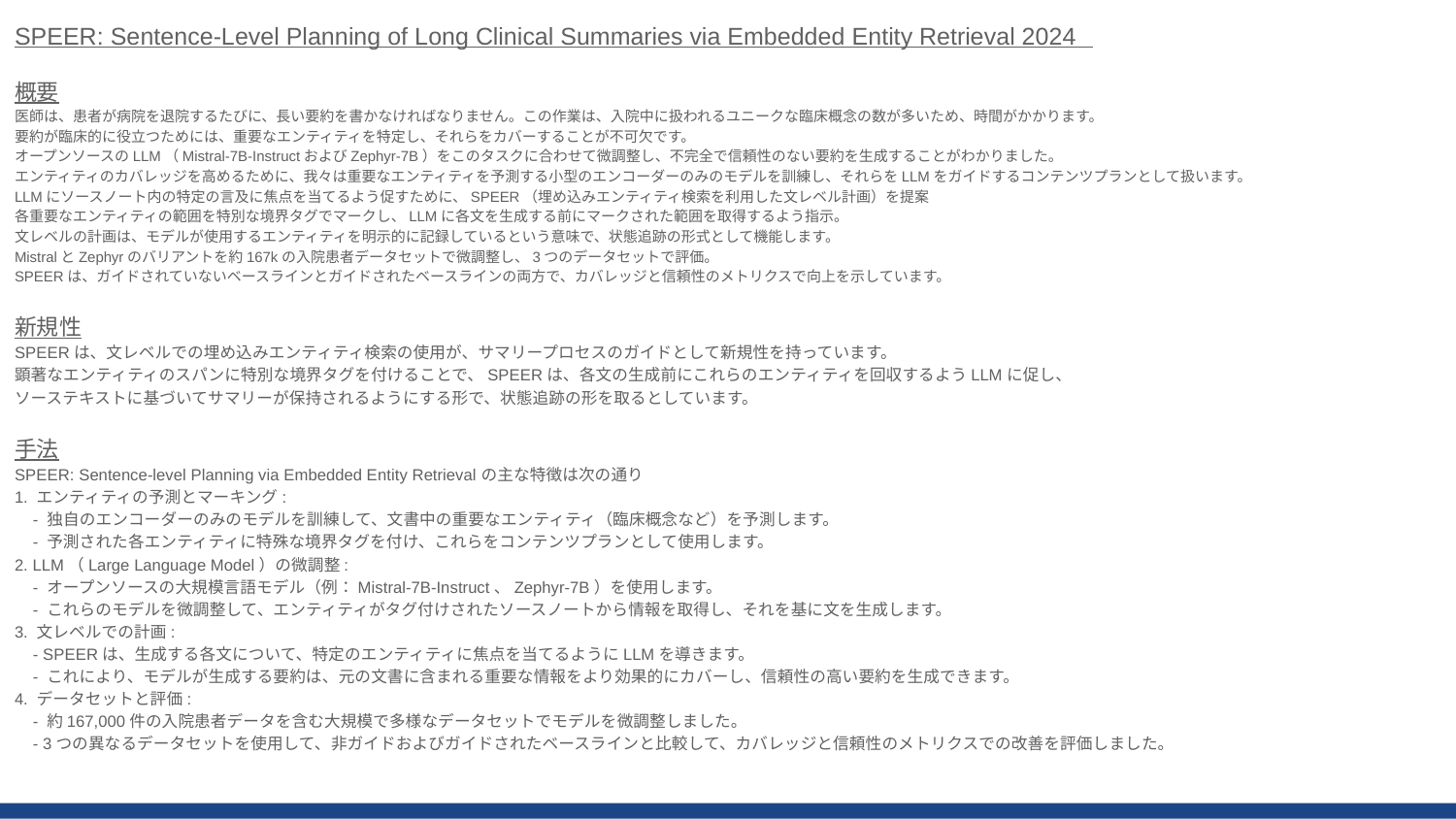

SPEER: Sentence-Level Planning of Long Clinical Summaries via Embedded Entity Retrieval 2024
概要
医師は、患者が病院を退院するたびに、長い要約を書かなければなりません。この作業は、入院中に扱われるユニークな臨床概念の数が多いため、時間がかかります。
要約が臨床的に役立つためには、重要なエンティティを特定し、それらをカバーすることが不可欠です。
オープンソースのLLM（Mistral-7B-InstructおよびZephyr-7B）をこのタスクに合わせて微調整し、不完全で信頼性のない要約を生成することがわかりました。
エンティティのカバレッジを高めるために、我々は重要なエンティティを予測する小型のエンコーダーのみのモデルを訓練し、それらをLLMをガイドするコンテンツプランとして扱います。
LLMにソースノート内の特定の言及に焦点を当てるよう促すために、SPEER（埋め込みエンティティ検索を利用した文レベル計画）を提案
各重要なエンティティの範囲を特別な境界タグでマークし、LLMに各文を生成する前にマークされた範囲を取得するよう指示。
文レベルの計画は、モデルが使用するエンティティを明示的に記録しているという意味で、状態追跡の形式として機能します。
MistralとZephyrのバリアントを約167kの入院患者データセットで微調整し、3つのデータセットで評価。
SPEERは、ガイドされていないベースラインとガイドされたベースラインの両方で、カバレッジと信頼性のメトリクスで向上を示しています。
新規性
SPEERは、文レベルでの埋め込みエンティティ検索の使用が、サマリープロセスのガイドとして新規性を持っています。
顕著なエンティティのスパンに特別な境界タグを付けることで、SPEERは、各文の生成前にこれらのエンティティを回収するようLLMに促し、
ソーステキストに基づいてサマリーが保持されるようにする形で、状態追跡の形を取るとしています。
手法
SPEER: Sentence-level Planning via Embedded Entity Retrievalの主な特徴は次の通り
1. エンティティの予測とマーキング:
    - 独自のエンコーダーのみのモデルを訓練して、文書中の重要なエンティティ（臨床概念など）を予測します。
    - 予測された各エンティティに特殊な境界タグを付け、これらをコンテンツプランとして使用します。
2. LLM（Large Language Model）の微調整:
    - オープンソースの大規模言語モデル（例：Mistral-7B-Instruct、Zephyr-7B）を使用します。
    - これらのモデルを微調整して、エンティティがタグ付けされたソースノートから情報を取得し、それを基に文を生成します。
3. 文レベルでの計画:
    - SPEERは、生成する各文について、特定のエンティティに焦点を当てるようにLLMを導きます。
    - これにより、モデルが生成する要約は、元の文書に含まれる重要な情報をより効果的にカバーし、信頼性の高い要約を生成できます。
4. データセットと評価:
    - 約167,000件の入院患者データを含む大規模で多様なデータセットでモデルを微調整しました。
    - 3つの異なるデータセットを使用して、非ガイドおよびガイドされたベースラインと比較して、カバレッジと信頼性のメトリクスでの改善を評価しました。